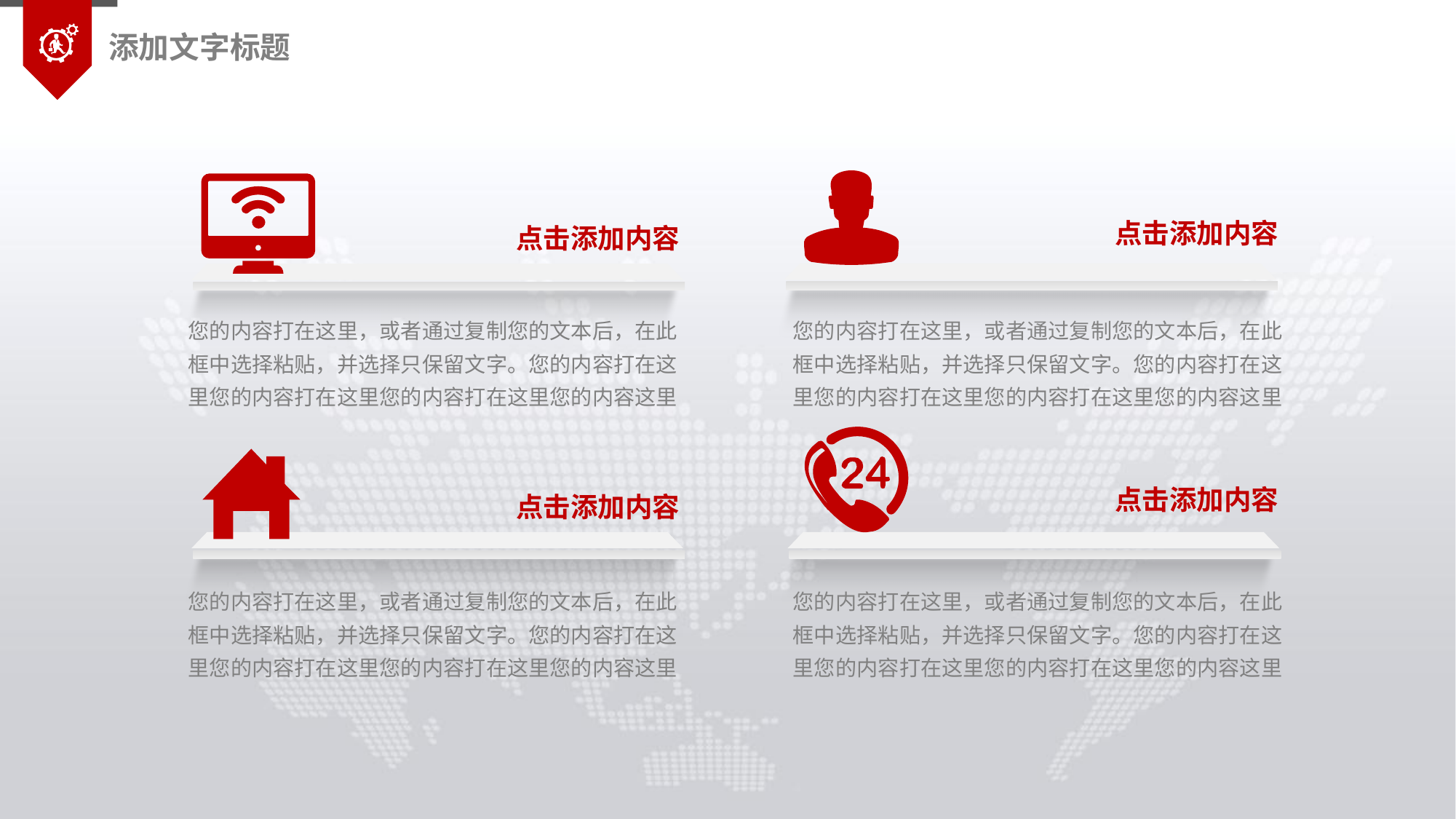

添加文字标题

点击添加内容
点击添加内容

您的内容打在这里，或者通过复制您的文本后，在此框中选择粘贴，并选择只保留文字。您的内容打在这里您的内容打在这里您的内容打在这里您的内容这里
您的内容打在这里，或者通过复制您的文本后，在此框中选择粘贴，并选择只保留文字。您的内容打在这里您的内容打在这里您的内容打在这里您的内容这里

点击添加内容
点击添加内容

您的内容打在这里，或者通过复制您的文本后，在此框中选择粘贴，并选择只保留文字。您的内容打在这里您的内容打在这里您的内容打在这里您的内容这里
您的内容打在这里，或者通过复制您的文本后，在此框中选择粘贴，并选择只保留文字。您的内容打在这里您的内容打在这里您的内容打在这里您的内容这里